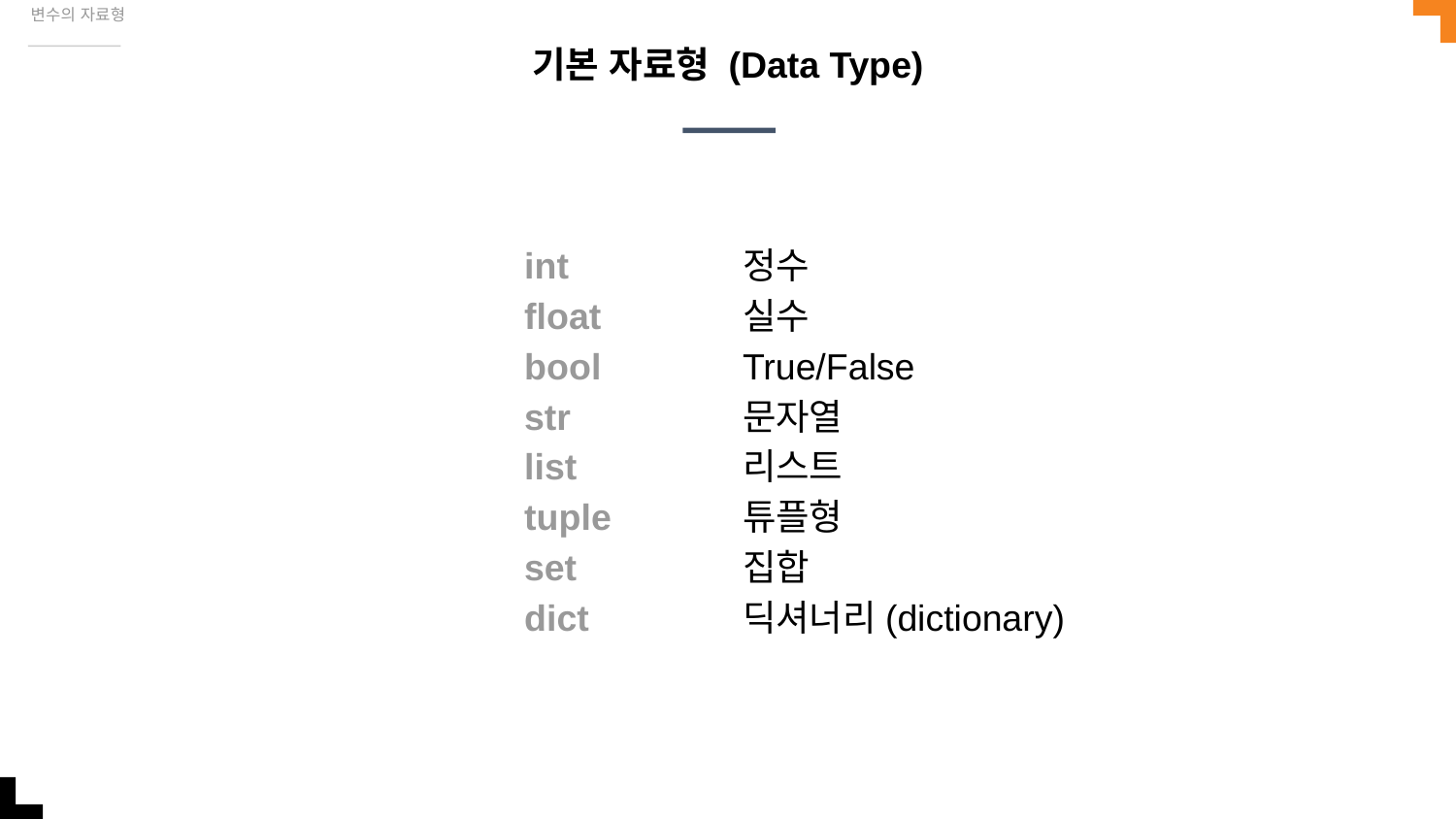

변수의 자료형
# 기본 자료형 (Data Type)
int
float
bool
str
list
tuple
set
dict
정수
실수
True/False
문자열
리스트
튜플형
집합
딕셔너리(dictionary)